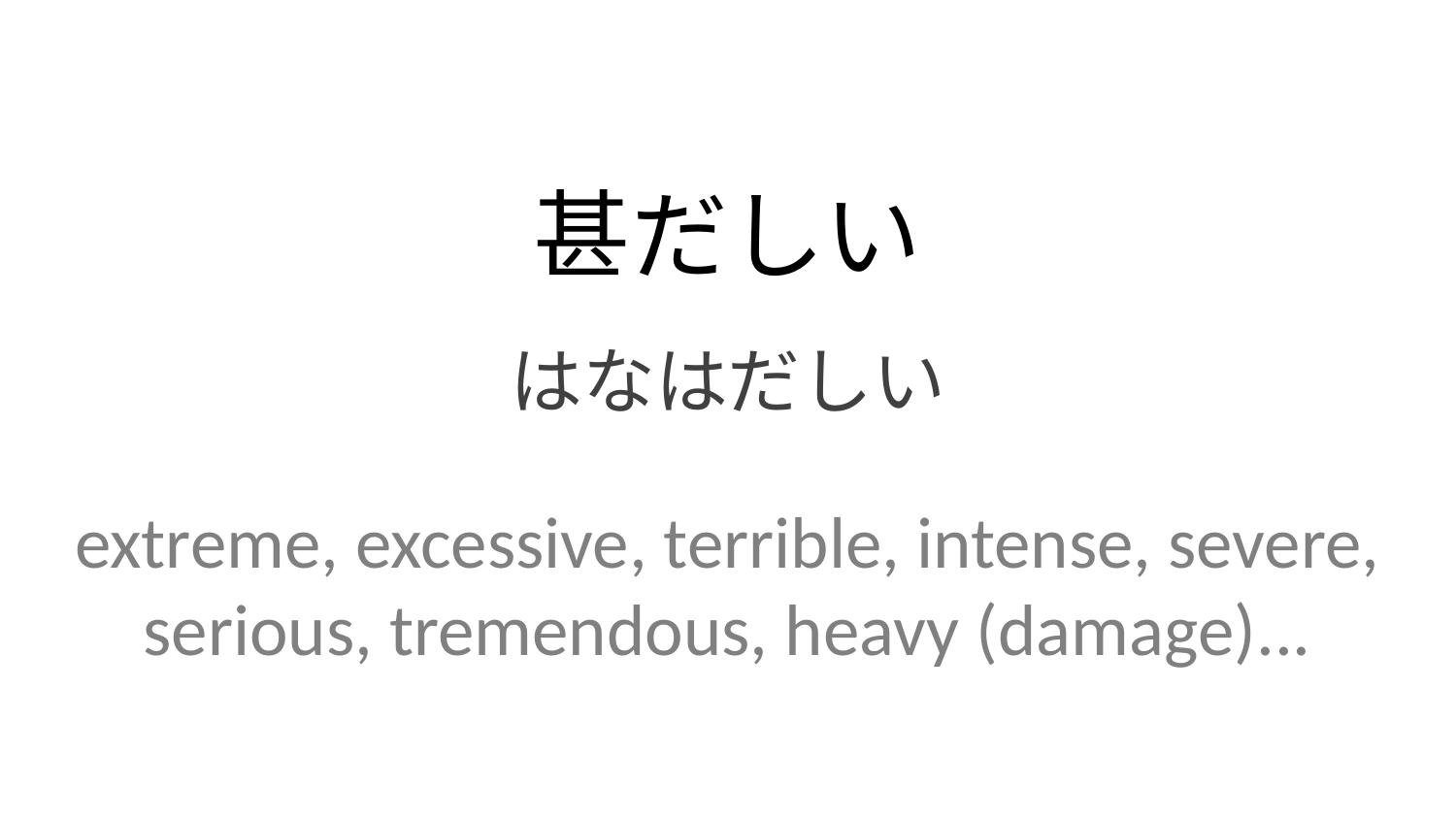

甚だしい

はなはだしい
extreme, excessive, terrible, intense, severe, serious, tremendous, heavy (damage)...